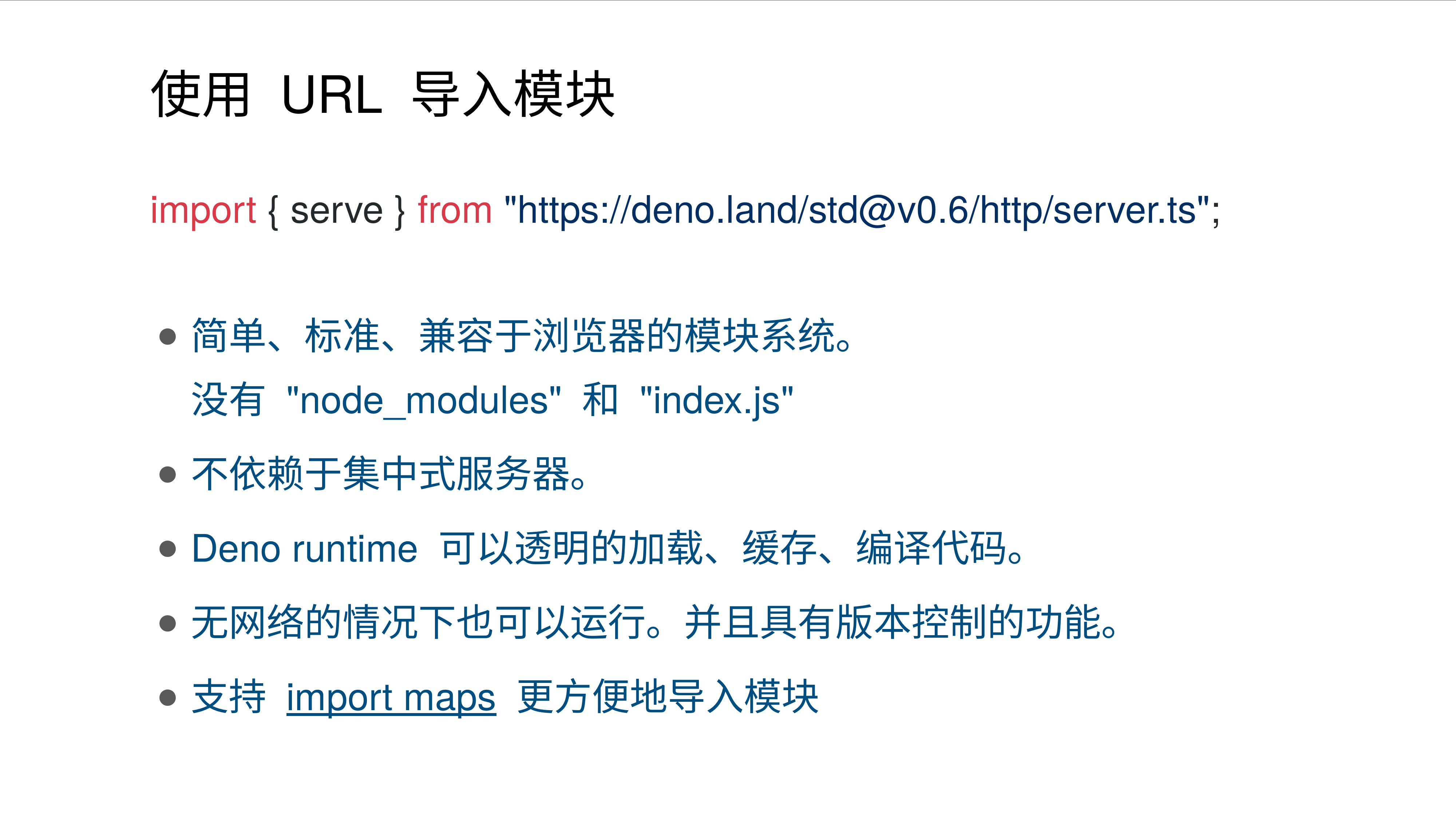

# 使用 URL 导入模块
import { serve } from "https://deno.land/std@v0.6/http/server.ts";

简单、标准、兼容于浏览器的模块系统。
没有 "node_modules" 和 "index.js"
不依赖于集中式服务器。
Deno runtime 可以透明的加载、缓存、编译代码。
无网络的情况下也可以运行。并且具有版本控制的功能。
支持 import maps 更方便地导入模块